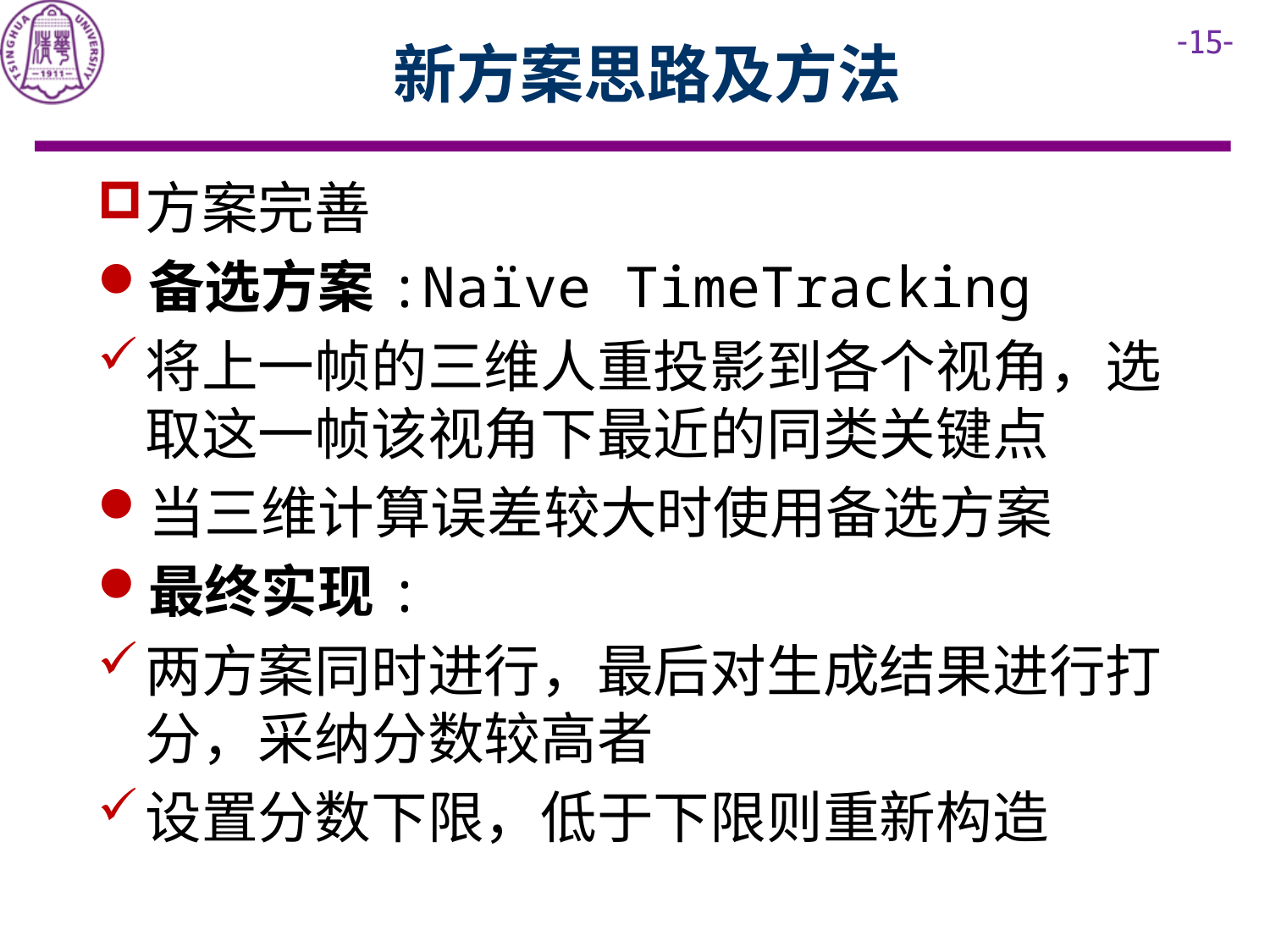

# 新方案思路及方法
方案完善
备选方案:Naïve TimeTracking
将上一帧的三维人重投影到各个视角，选取这一帧该视角下最近的同类关键点
当三维计算误差较大时使用备选方案
最终实现:
两方案同时进行，最后对生成结果进行打分，采纳分数较高者
设置分数下限，低于下限则重新构造